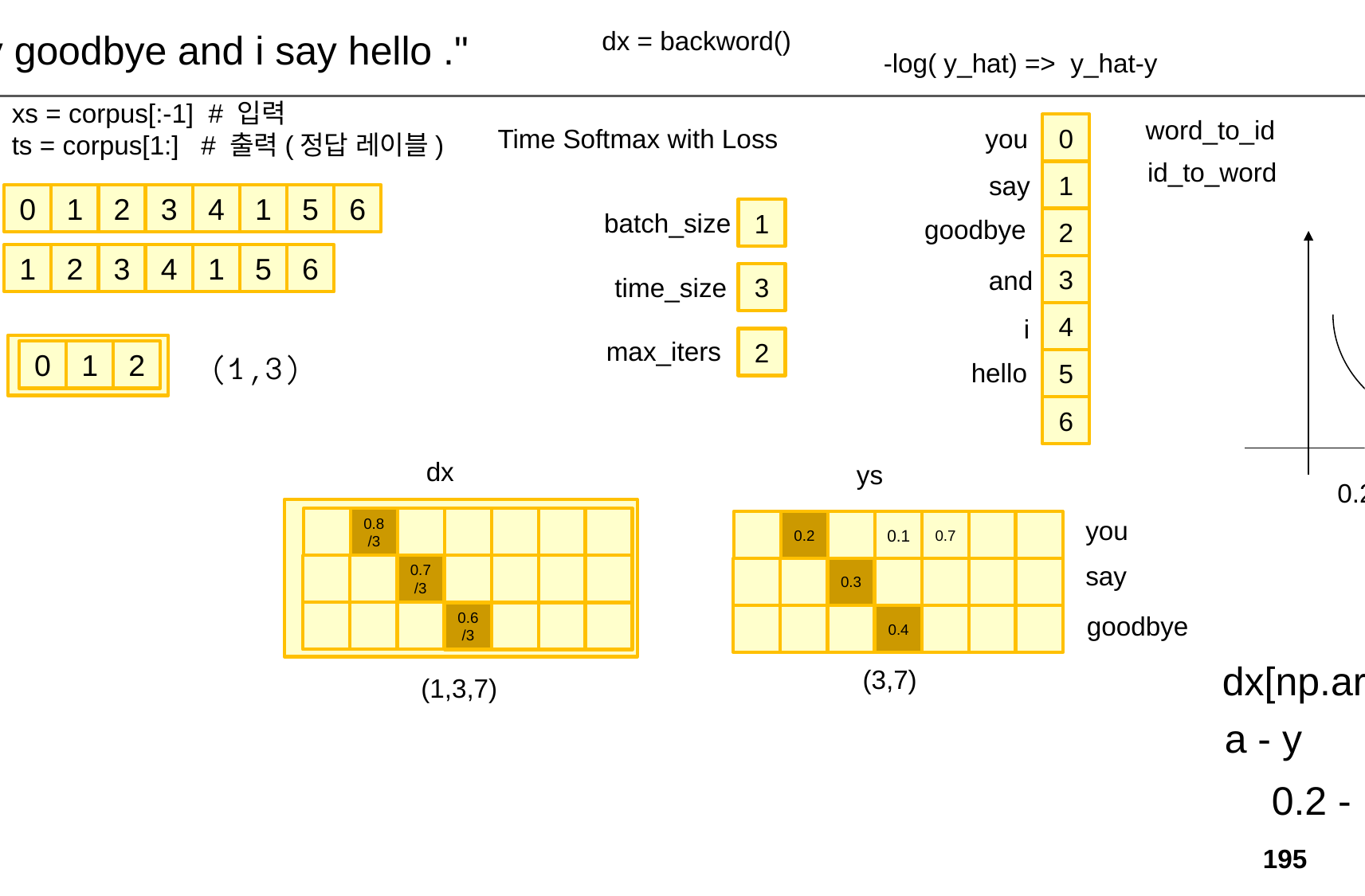

dx = backword()
"you say goodbye and i say hello ."
-log( y_hat) =>  y_hat-y
xs = corpus[:-1]  # 입력
ts = corpus[1:]   # 출력(정답 레이블)
word_to_id
0
Time Softmax with Loss
you
copus
id_to_word
1
say
xs
0
1
2
3
4
1
5
6
1
batch_size

goodbye
2
ts
1
2
3
4
1
5
6
3
and
3
time_size
4
i
2
max_iters

batch_x
(1,3)
0
1
2
5
hello
6
dx
ys
0.2
1

0.8/3

you

0.2

0.1
0.7

say

0.7/3

0.3

0.6/3

goodbye

0.4

dx[np.arange(N * T), ts] -= 1
(3,7)
(1,3,7)
a - y
0.2 - 1